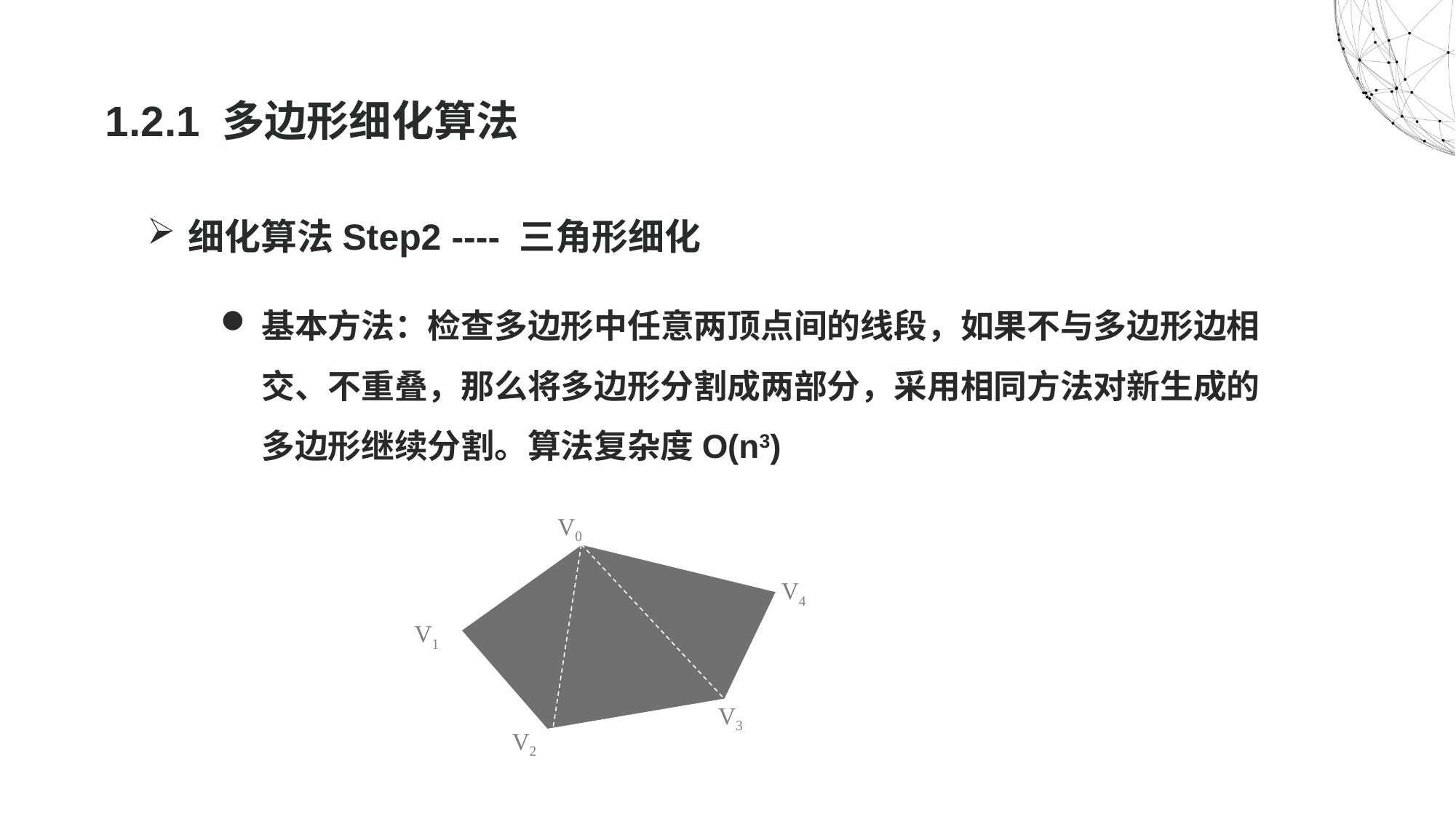

# 1.2.1 多边形细化算法
细化算法Step2 ---- 三角形细化
基本方法：检查多边形中任意两顶点间的线段，如果不与多边形边相交、不重叠，那么将多边形分割成两部分，采用相同方法对新生成的多边形继续分割。算法复杂度O(n3)

V0

V4
V1
V3
V2